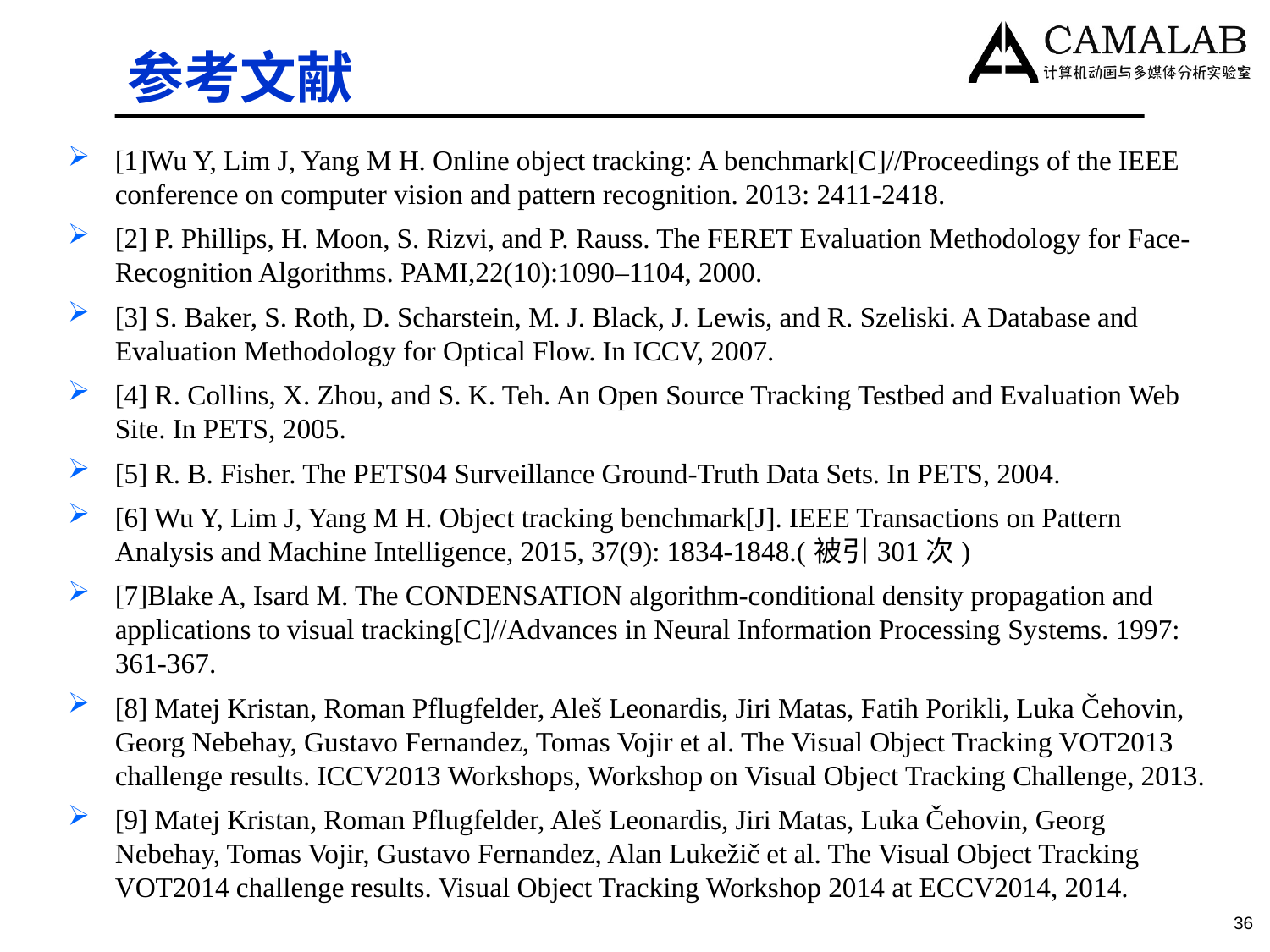

# 参考文献
[1]Wu Y, Lim J, Yang M H. Online object tracking: A benchmark[C]//Proceedings of the IEEE conference on computer vision and pattern recognition. 2013: 2411-2418.
[2] P. Phillips, H. Moon, S. Rizvi, and P. Rauss. The FERET Evaluation Methodology for Face-Recognition Algorithms. PAMI,22(10):1090–1104, 2000.
[3] S. Baker, S. Roth, D. Scharstein, M. J. Black, J. Lewis, and R. Szeliski. A Database and Evaluation Methodology for Optical Flow. In ICCV, 2007.
[4] R. Collins, X. Zhou, and S. K. Teh. An Open Source Tracking Testbed and Evaluation Web Site. In PETS, 2005.
[5] R. B. Fisher. The PETS04 Surveillance Ground-Truth Data Sets. In PETS, 2004.
[6] Wu Y, Lim J, Yang M H. Object tracking benchmark[J]. IEEE Transactions on Pattern Analysis and Machine Intelligence, 2015, 37(9): 1834-1848.(被引301次)
[7]Blake A, Isard M. The CONDENSATION algorithm-conditional density propagation and applications to visual tracking[C]//Advances in Neural Information Processing Systems. 1997: 361-367.
[8] Matej Kristan, Roman Pflugfelder, Aleš Leonardis, Jiri Matas, Fatih Porikli, Luka Čehovin, Georg Nebehay, Gustavo Fernandez, Tomas Vojir et al. The Visual Object Tracking VOT2013 challenge results. ICCV2013 Workshops, Workshop on Visual Object Tracking Challenge, 2013.
[9] Matej Kristan, Roman Pflugfelder, Aleš Leonardis, Jiri Matas, Luka Čehovin, Georg Nebehay, Tomas Vojir, Gustavo Fernandez, Alan Lukežič et al. The Visual Object Tracking VOT2014 challenge results. Visual Object Tracking Workshop 2014 at ECCV2014, 2014.